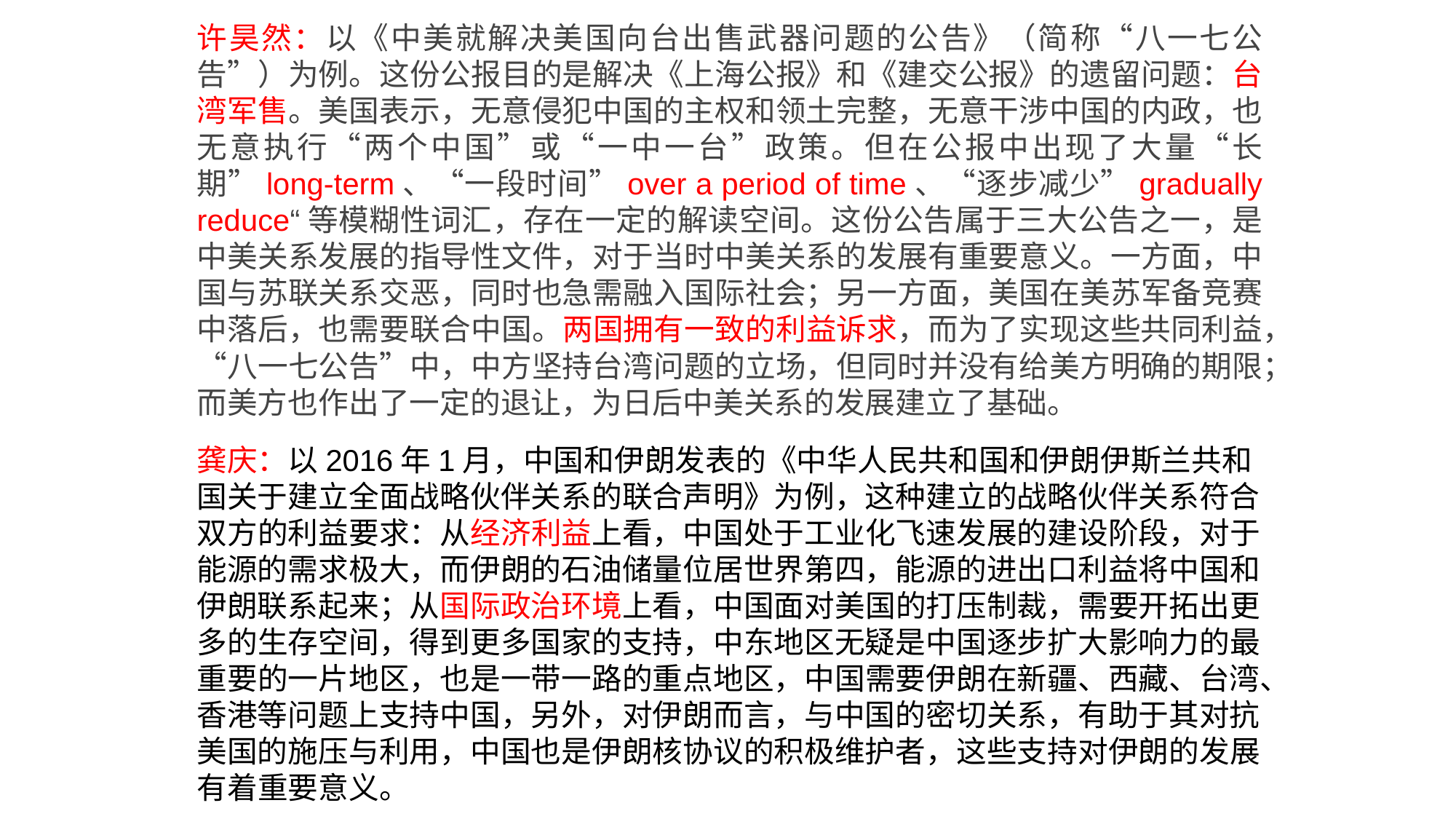

许昊然：以《中美就解决美国向台出售武器问题的公告》（简称“八一七公告”）为例。这份公报目的是解决《上海公报》和《建交公报》的遗留问题：台湾军售。美国表示，无意侵犯中国的主权和领土完整，无意干涉中国的内政，也无意执行“两个中国”或“一中一台”政策。但在公报中出现了大量“长期”long-term、“一段时间”over a period of time、“逐步减少”gradually reduce“等模糊性词汇，存在一定的解读空间。这份公告属于三大公告之一，是中美关系发展的指导性文件，对于当时中美关系的发展有重要意义。一方面，中国与苏联关系交恶，同时也急需融入国际社会；另一方面，美国在美苏军备竞赛中落后，也需要联合中国。两国拥有一致的利益诉求，而为了实现这些共同利益，“八一七公告”中，中方坚持台湾问题的立场，但同时并没有给美方明确的期限；而美方也作出了一定的退让，为日后中美关系的发展建立了基础。
龚庆：以2016年1月，中国和伊朗发表的《中华人民共和国和伊朗伊斯兰共和国关于建立全面战略伙伴关系的联合声明》为例，这种建立的战略伙伴关系符合双方的利益要求：从经济利益上看，中国处于工业化飞速发展的建设阶段，对于能源的需求极大，而伊朗的石油储量位居世界第四，能源的进出口利益将中国和伊朗联系起来；从国际政治环境上看，中国面对美国的打压制裁，需要开拓出更多的生存空间，得到更多国家的支持，中东地区无疑是中国逐步扩大影响力的最重要的一片地区，也是一带一路的重点地区，中国需要伊朗在新疆、西藏、台湾、香港等问题上支持中国，另外，对伊朗而言，与中国的密切关系，有助于其对抗美国的施压与利用，中国也是伊朗核协议的积极维护者，这些支持对伊朗的发展有着重要意义。